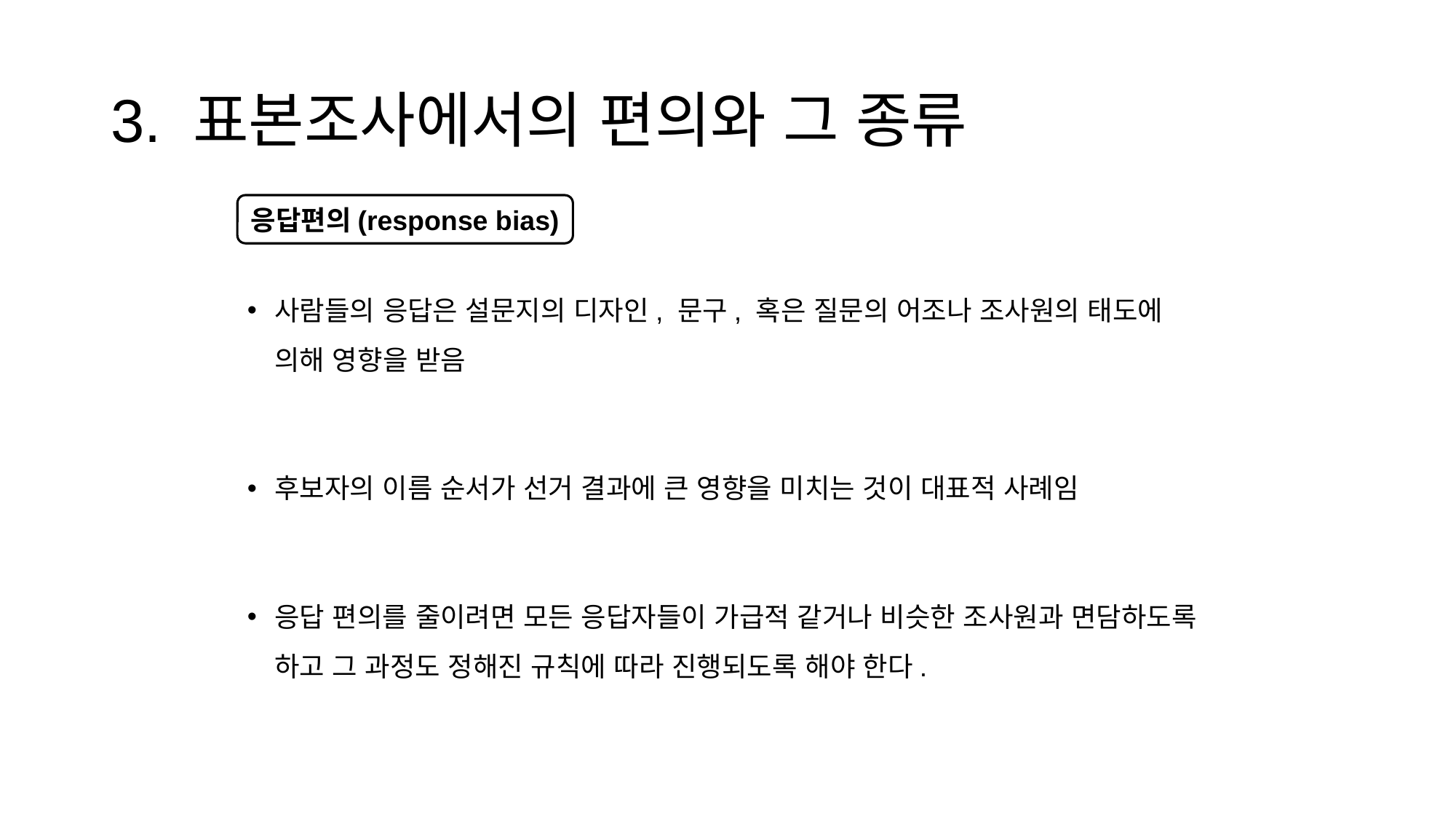

# 3. 표본조사에서의 편의와 그 종류

사람들의 응답은 설문지의 디자인, 문구, 혹은 질문의 어조나 조사원의 태도에 의해 영향을 받음

후보자의 이름 순서가 선거 결과에 큰 영향을 미치는 것이 대표적 사례임

응답 편의를 줄이려면 모든 응답자들이 가급적 같거나 비슷한 조사원과 면담하도록 하고 그 과정도 정해진 규칙에 따라 진행되도록 해야 한다.
응답편의(response bias)